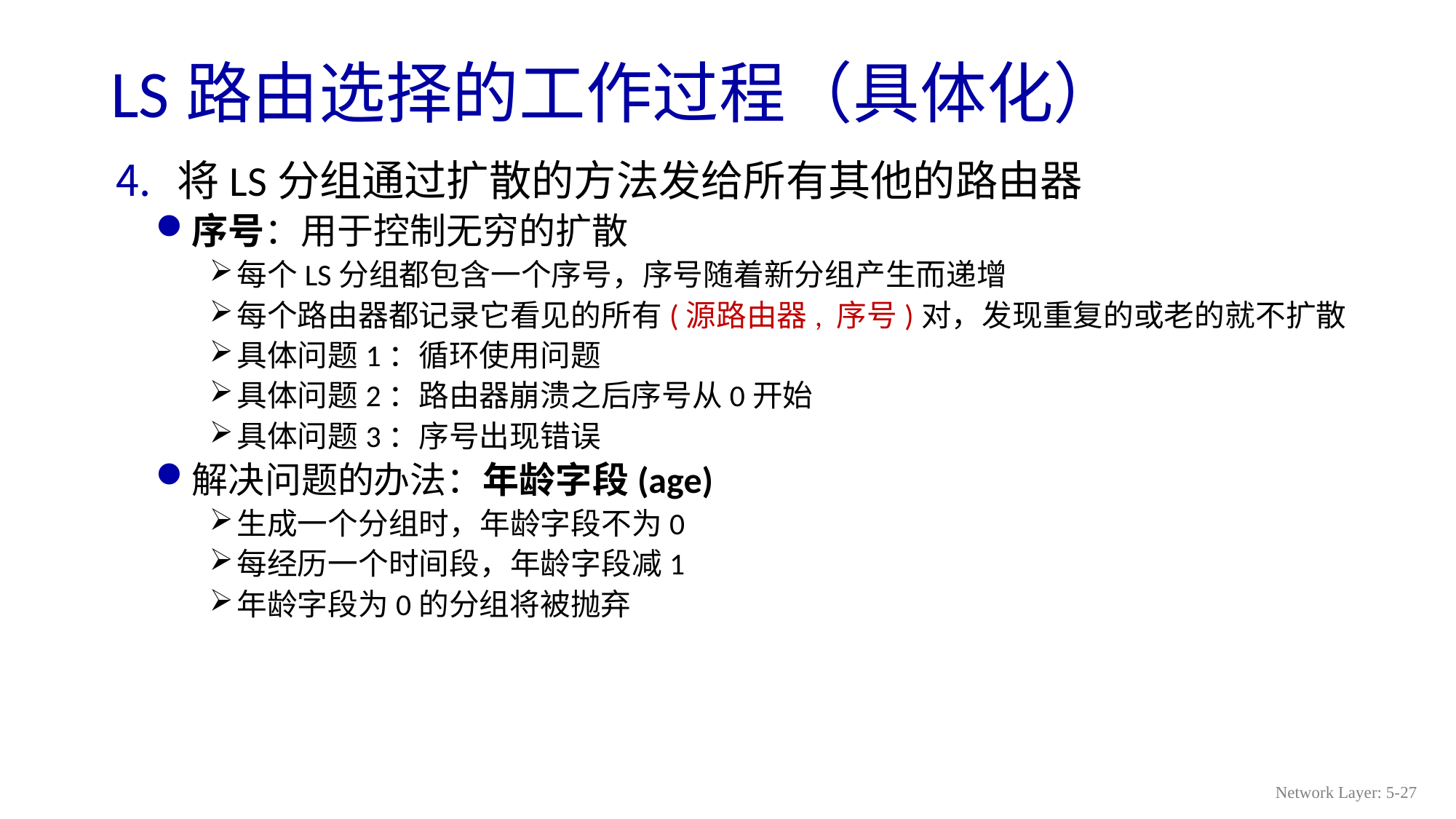

# LS路由选择的工作过程（具体化）
将LS分组通过扩散的方法发给所有其他的路由器
序号：用于控制无穷的扩散
每个LS分组都包含一个序号，序号随着新分组产生而递增
每个路由器都记录它看见的所有(源路由器, 序号)对，发现重复的或老的就不扩散
具体问题1：循环使用问题
具体问题2：路由器崩溃之后序号从0开始
具体问题3：序号出现错误
解决问题的办法：年龄字段(age)
生成一个分组时，年龄字段不为0
每经历一个时间段，年龄字段减1
年龄字段为0的分组将被抛弃

Network Layer: 5-27